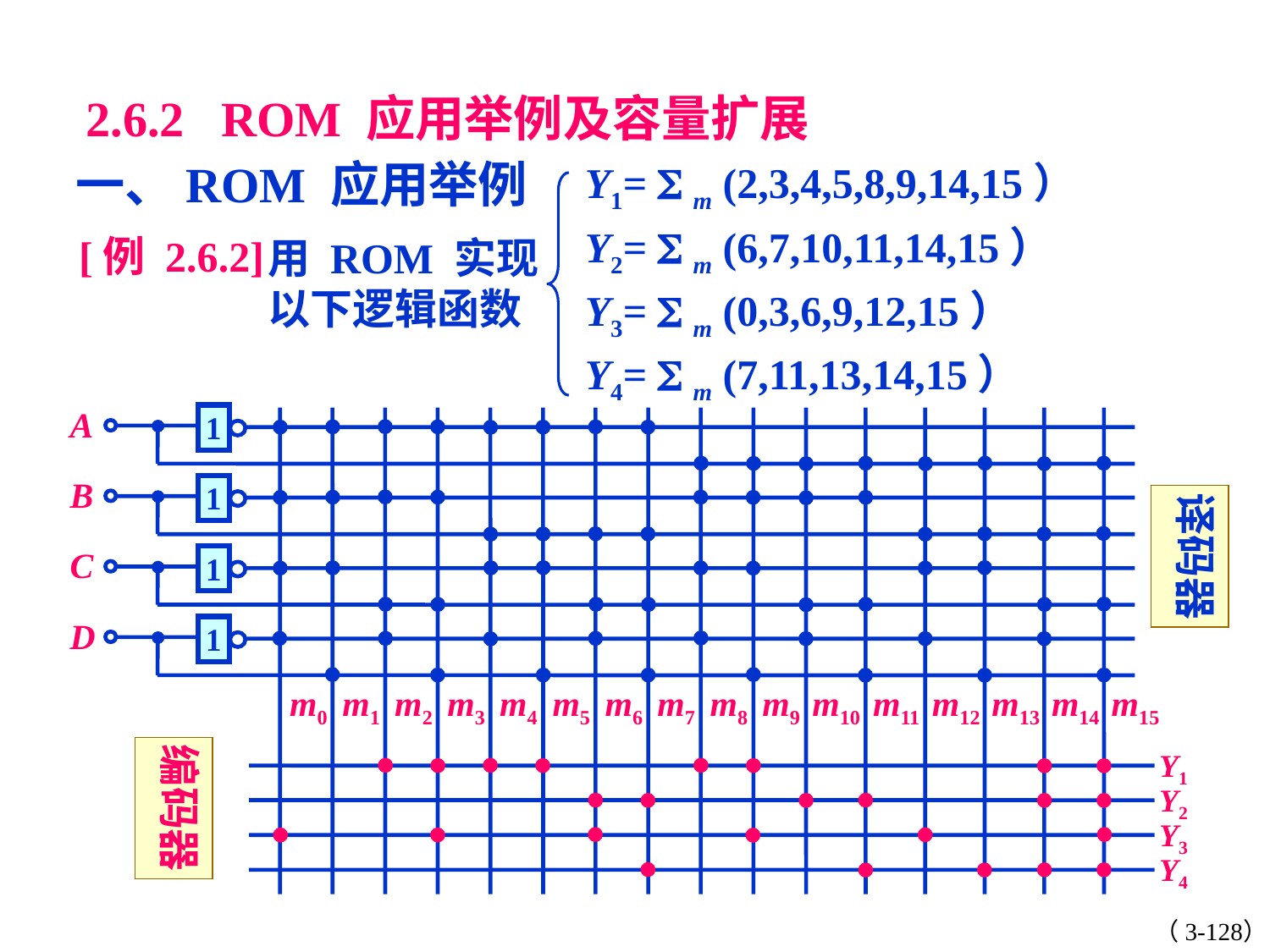

2.6.2   ROM 应用举例及容量扩展
一、ROM 应用举例
Y1= Σ m (2,3,4,5,8,9,14,15）

Y2= Σ m (6,7,10,11,14,15）
[例 2.6.2]
用 ROM 实现以下逻辑函数
Y3= Σ m (0,3,6,9,12,15）
Y4= Σ m (7,11,13,14,15）
A
1

B
1

C
1

D
1

m0
m1
m2
m3
m4
m5
m6
m7
m8
m9
m10
m11
m12
m13
m14
m15

Y1
Y2
Y3
Y4

译码器
编码器

（3-128）